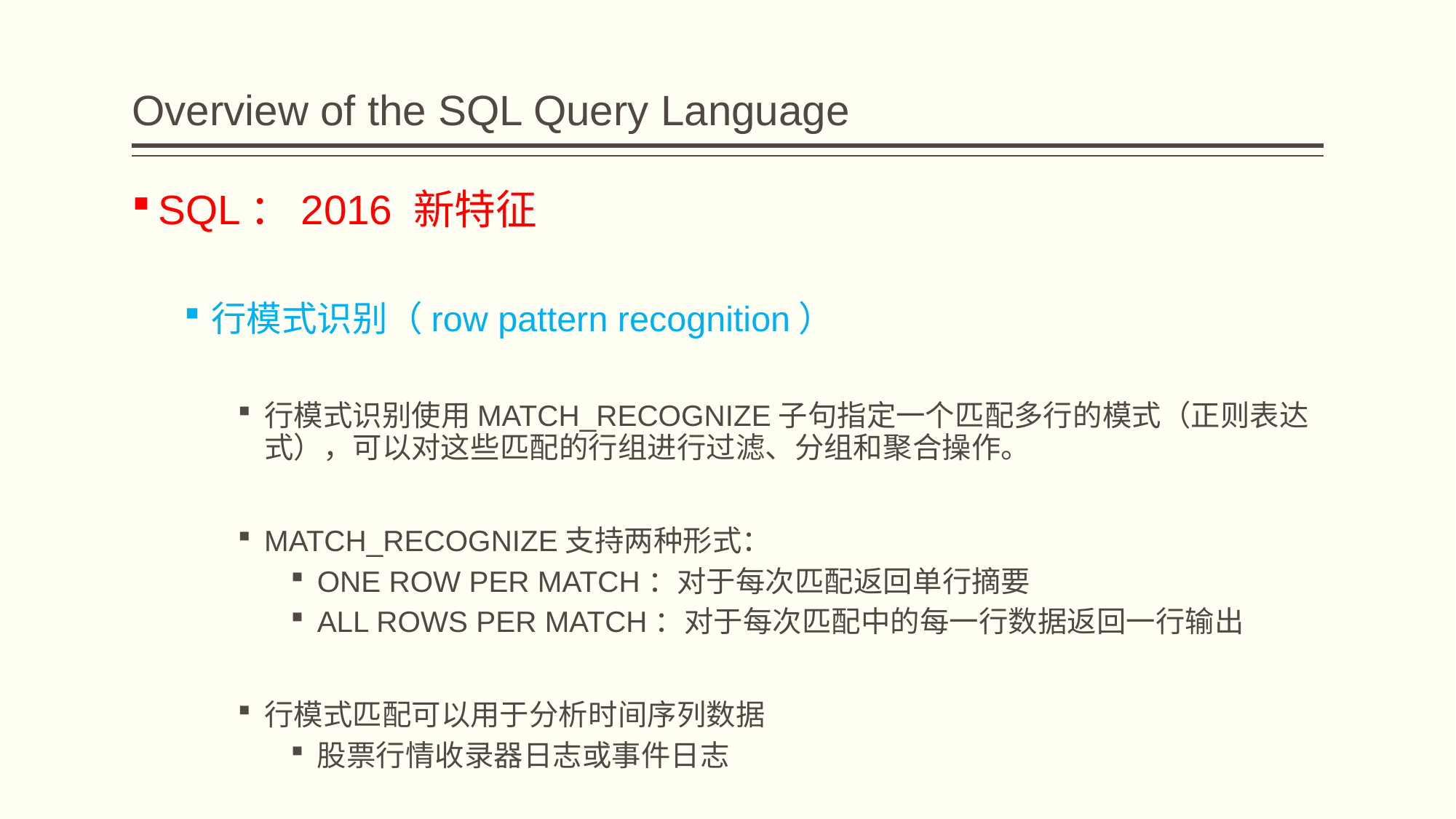

# Overview of the SQL Query Language
SQL：2016 新特征

行模式识别（row pattern recognition）

行模式识别使用MATCH_RECOGNIZE子句指定一个匹配多行的模式（正则表达式），可以对这些匹配的行组进行过滤、分组和聚合操作。

MATCH_RECOGNIZE支持两种形式：
ONE ROW PER MATCH：对于每次匹配返回单行摘要
ALL ROWS PER MATCH：对于每次匹配中的每一行数据返回一行输出

行模式匹配可以用于分析时间序列数据
股票行情收录器日志或事件日志